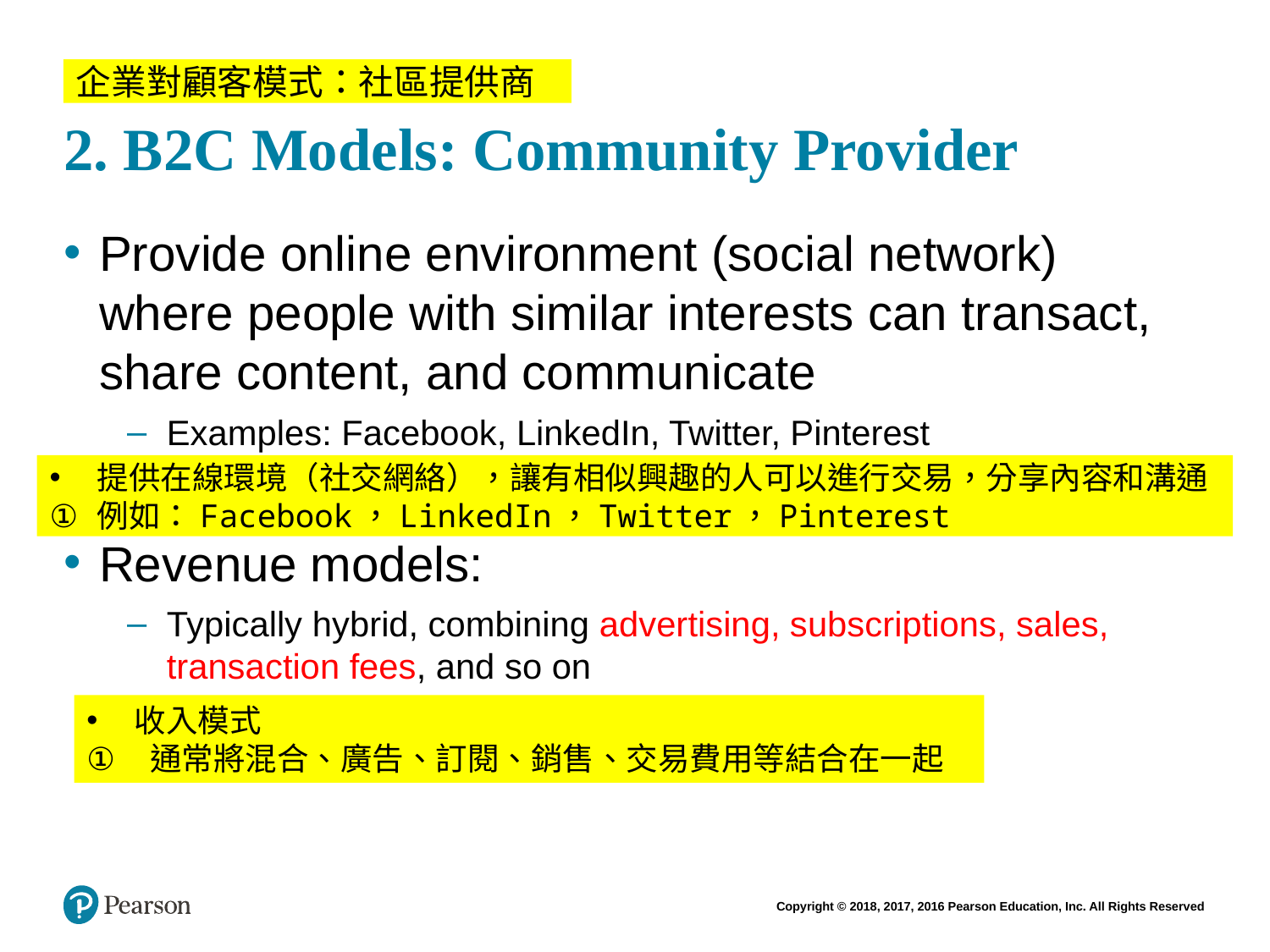

# 2. B2C Models: Community Provider
企業對顧客模式：社區提供商
Provide online environment (social network) where people with similar interests can transact, share content, and communicate
Examples: Facebook, LinkedIn, Twitter, Pinterest
Revenue models:
Typically hybrid, combining advertising, subscriptions, sales, transaction fees, and so on
提供在線環境（社交網絡），讓有相似興趣的人可以進行交易，分享內容和溝通
例如：Facebook，LinkedIn，Twitter，Pinterest
收入模式
通常將混合、廣告、訂閱、銷售、交易費用等結合在一起